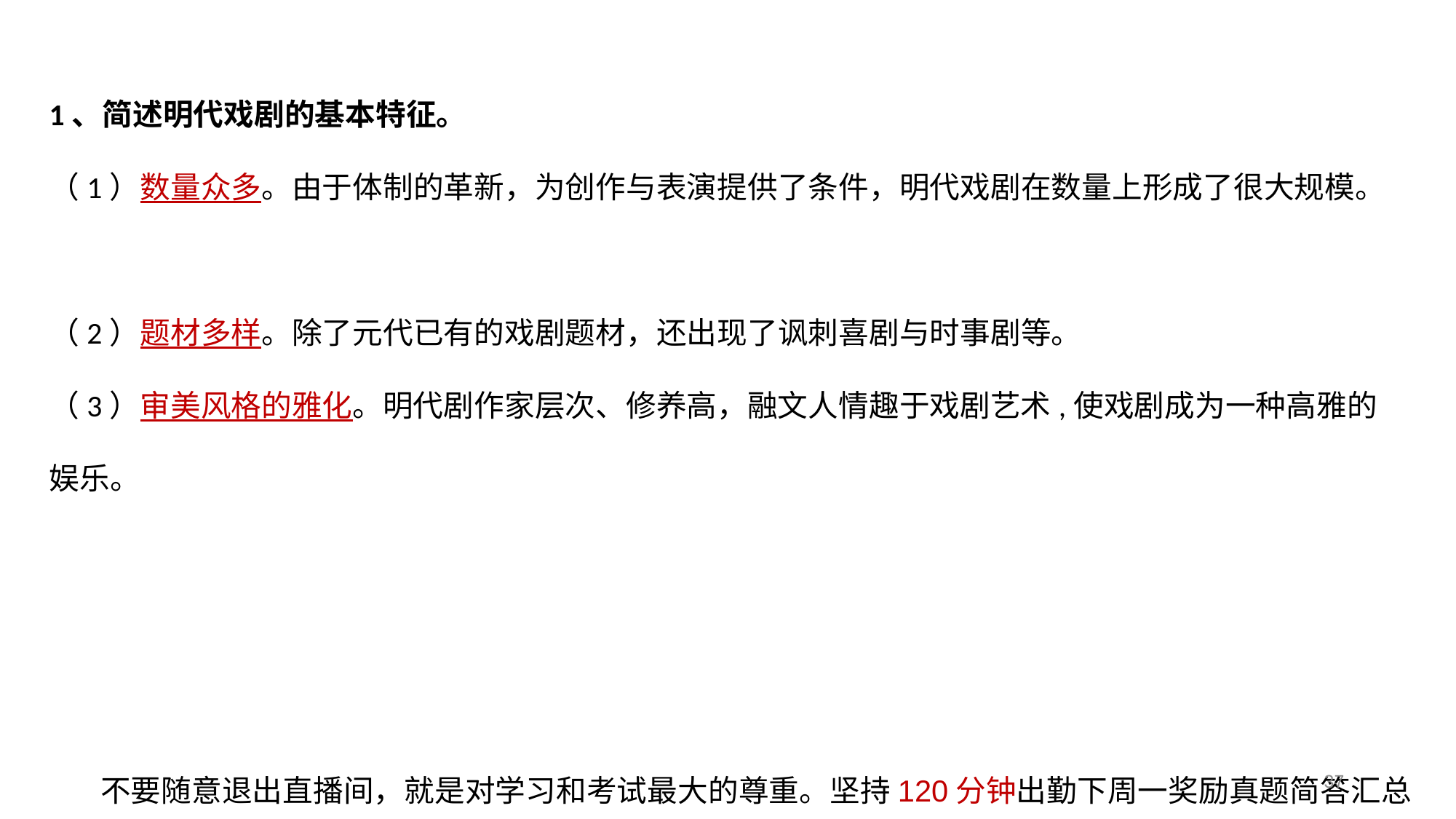

1、简述明代戏剧的基本特征。
（1）数量众多。由于体制的革新，为创作与表演提供了条件，明代戏剧在数量上形成了很大规模。 
（2）题材多样。除了元代已有的戏剧题材，还出现了讽刺喜剧与时事剧等。
（3）审美风格的雅化。明代剧作家层次、修养高，融文人情趣于戏剧艺术,使戏剧成为一种高雅的娱乐。
37